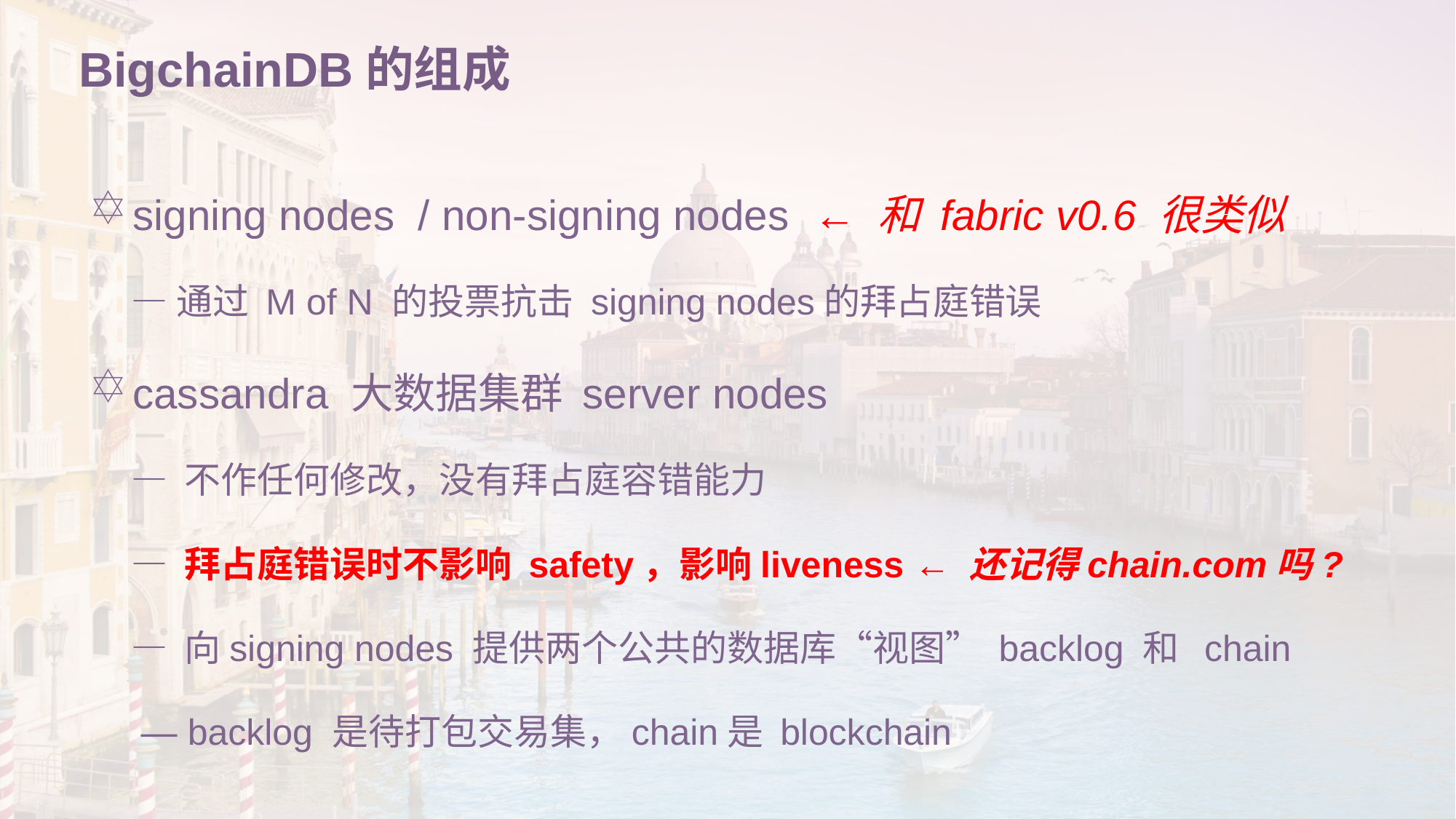

# BigchainDB的组成
signing nodes  / non-signing nodes  ← 和 fabric v0.6 很类似
     —通过 M of N 的投票抗击 signing nodes的拜占庭错误
cassandra 大数据集群 server nodes
     — 不作任何修改，没有拜占庭容错能力
     — 拜占庭错误时不影响 safety，影响liveness ← 还记得chain.com吗?
     — 向signing nodes 提供两个公共的数据库“视图” backlog 和  chain
     — backlog 是待打包交易集，chain是 blockchain